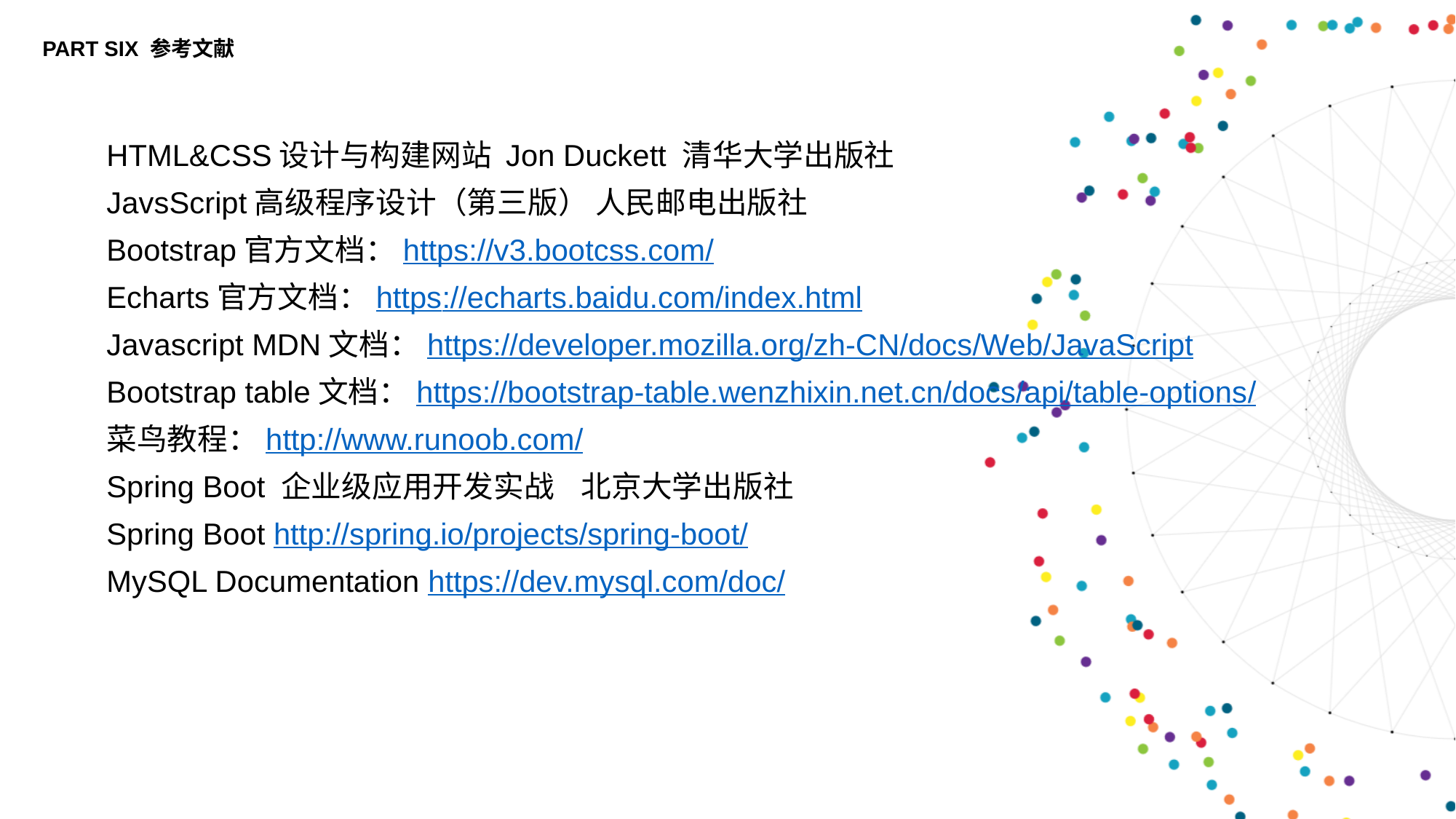

PART SIX 参考文献
HTML&CSS设计与构建网站 Jon Duckett 清华大学出版社
JavsScript高级程序设计（第三版） 人民邮电出版社
Bootstrap官方文档：https://v3.bootcss.com/
Echarts官方文档：https://echarts.baidu.com/index.html
Javascript MDN文档：https://developer.mozilla.org/zh-CN/docs/Web/JavaScript
Bootstrap table文档：https://bootstrap-table.wenzhixin.net.cn/docs/api/table-options/
菜鸟教程：http://www.runoob.com/
Spring Boot 企业级应用开发实战    北京大学出版社
Spring Boot http://spring.io/projects/spring-boot/
MySQL Documentation https://dev.mysql.com/doc/